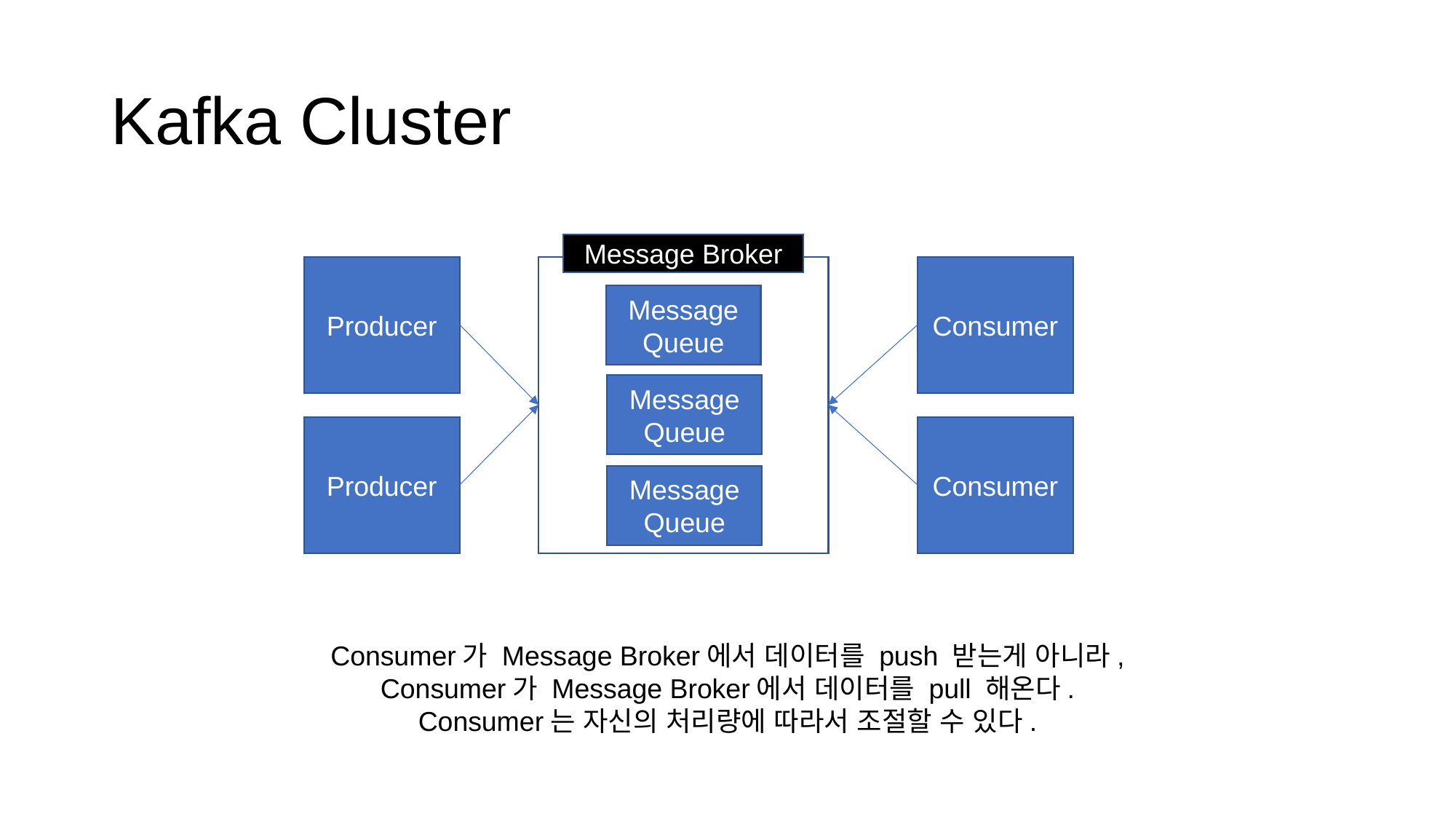

# Kafka Cluster
Message Broker
Producer

Consumer
Message
Queue
Message
Queue
Producer
Consumer
Message
Queue
Consumer가 Message Broker에서 데이터를 push 받는게 아니라,
Consumer가 Message Broker에서 데이터를 pull 해온다.
Consumer는 자신의 처리량에 따라서 조절할 수 있다.